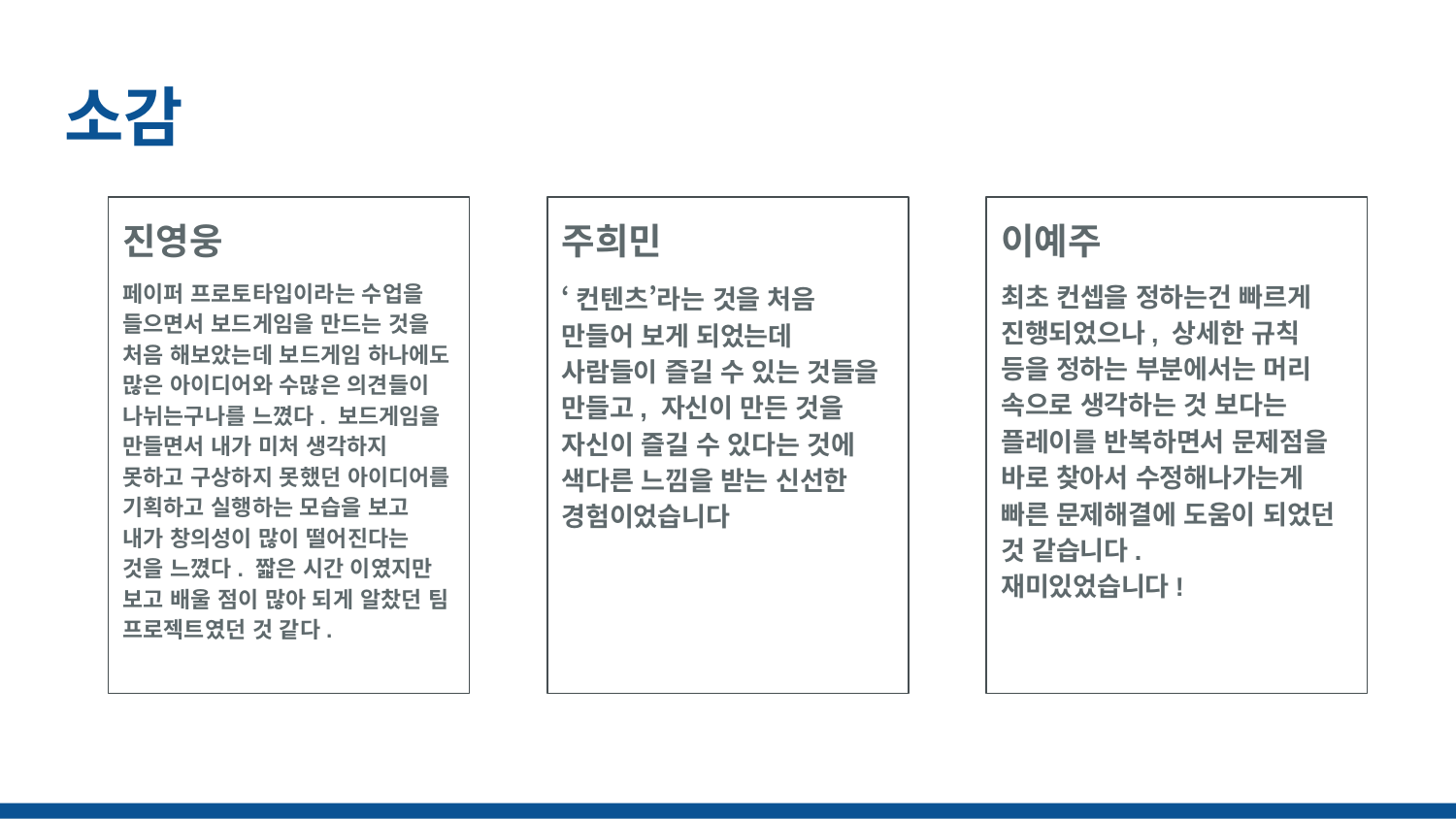

# 소감
진영웅

페이퍼 프로토타입이라는 수업을 들으면서 보드게임을 만드는 것을 처음 해보았는데 보드게임 하나에도 많은 아이디어와 수많은 의견들이 나뉘는구나를 느꼈다. 보드게임을 만들면서 내가 미처 생각하지 못하고 구상하지 못했던 아이디어를 기획하고 실행하는 모습을 보고 내가 창의성이 많이 떨어진다는 것을 느꼈다. 짧은 시간 이였지만 보고 배울 점이 많아 되게 알찼던 팀 프로젝트였던 것 같다.

이예주

최초 컨셉을 정하는건 빠르게 진행되었으나, 상세한 규칙 등을 정하는 부분에서는 머리 속으로 생각하는 것 보다는 플레이를 반복하면서 문제점을 바로 찾아서 수정해나가는게 빠른 문제해결에 도움이 되었던 것 같습니다.
재미있었습니다!
주희민

‘컨텐츠’라는 것을 처음 만들어 보게 되었는데 사람들이 즐길 수 있는 것들을 만들고, 자신이 만든 것을 자신이 즐길 수 있다는 것에 색다른 느낌을 받는 신선한 경험이었습니다